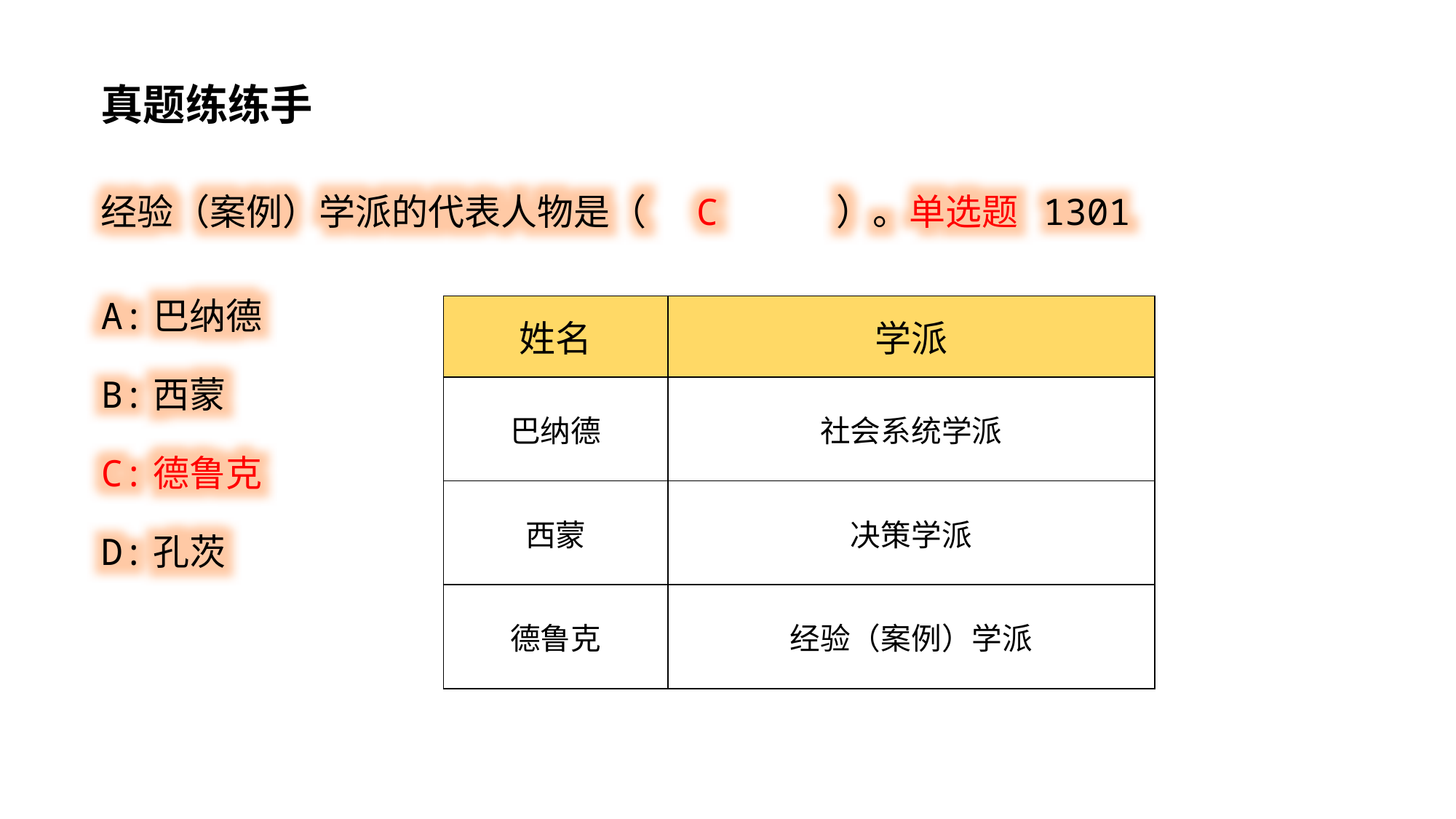

真题练练手
经验（案例）学派的代表人物是（     C     ）。单选题  1301

A:巴纳德

B:西蒙

C:德鲁克

D:孔茨
| 姓名 | 学派 |
| --- | --- |
| 巴纳德 | 社会系统学派 |
| 西蒙 | 决策学派 |
| 德鲁克 | 经验（案例）学派 |